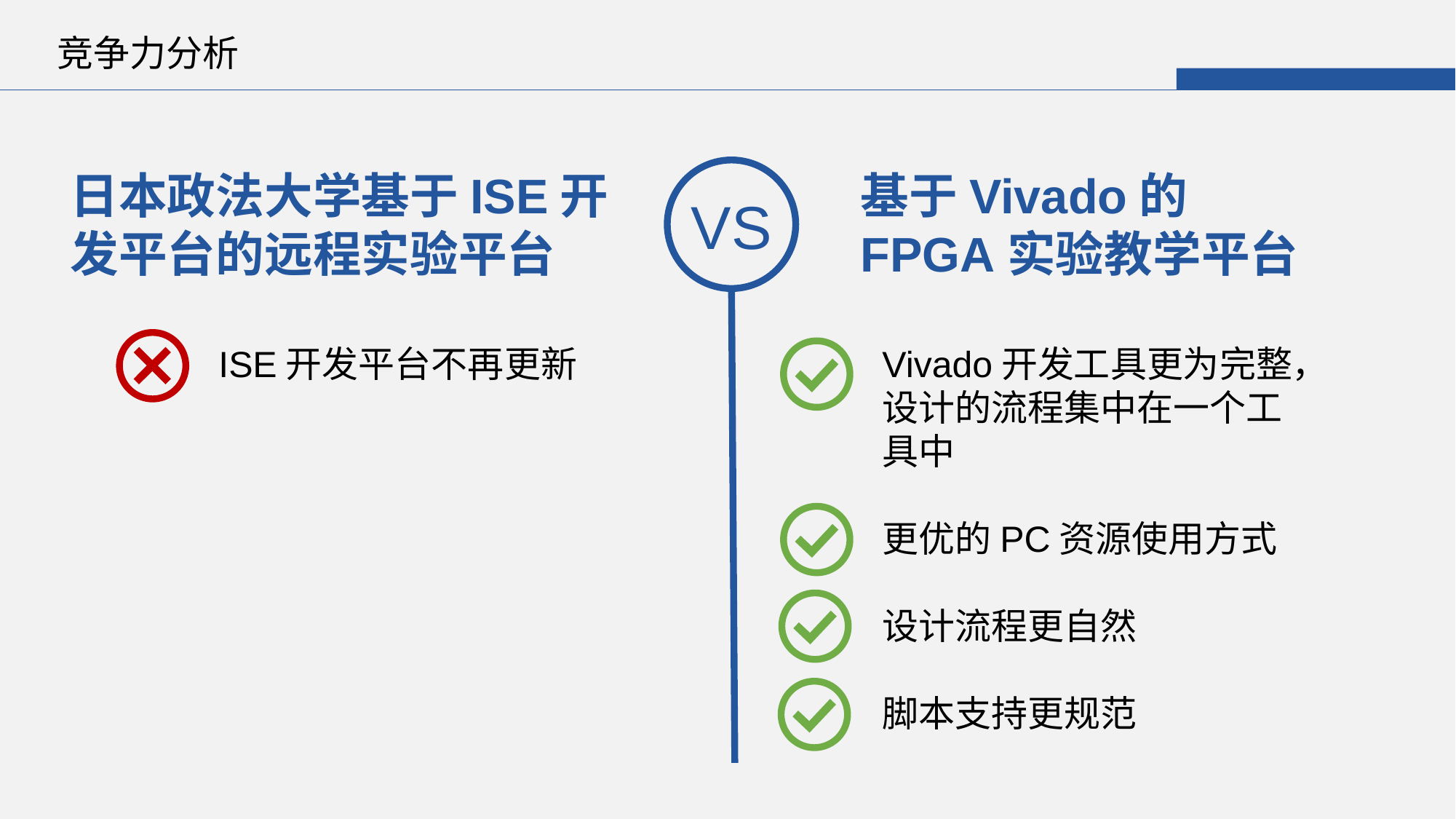

竞争力分析
日本政法大学基于ISE开发平台的远程实验平台
基于Vivado的FPGA实验教学平台

VS

ISE开发平台不再更新
Vivado开发工具更为完整，设计的流程集中在一个工具中

更优的PC资源使用方式

设计流程更自然

脚本支持更规范